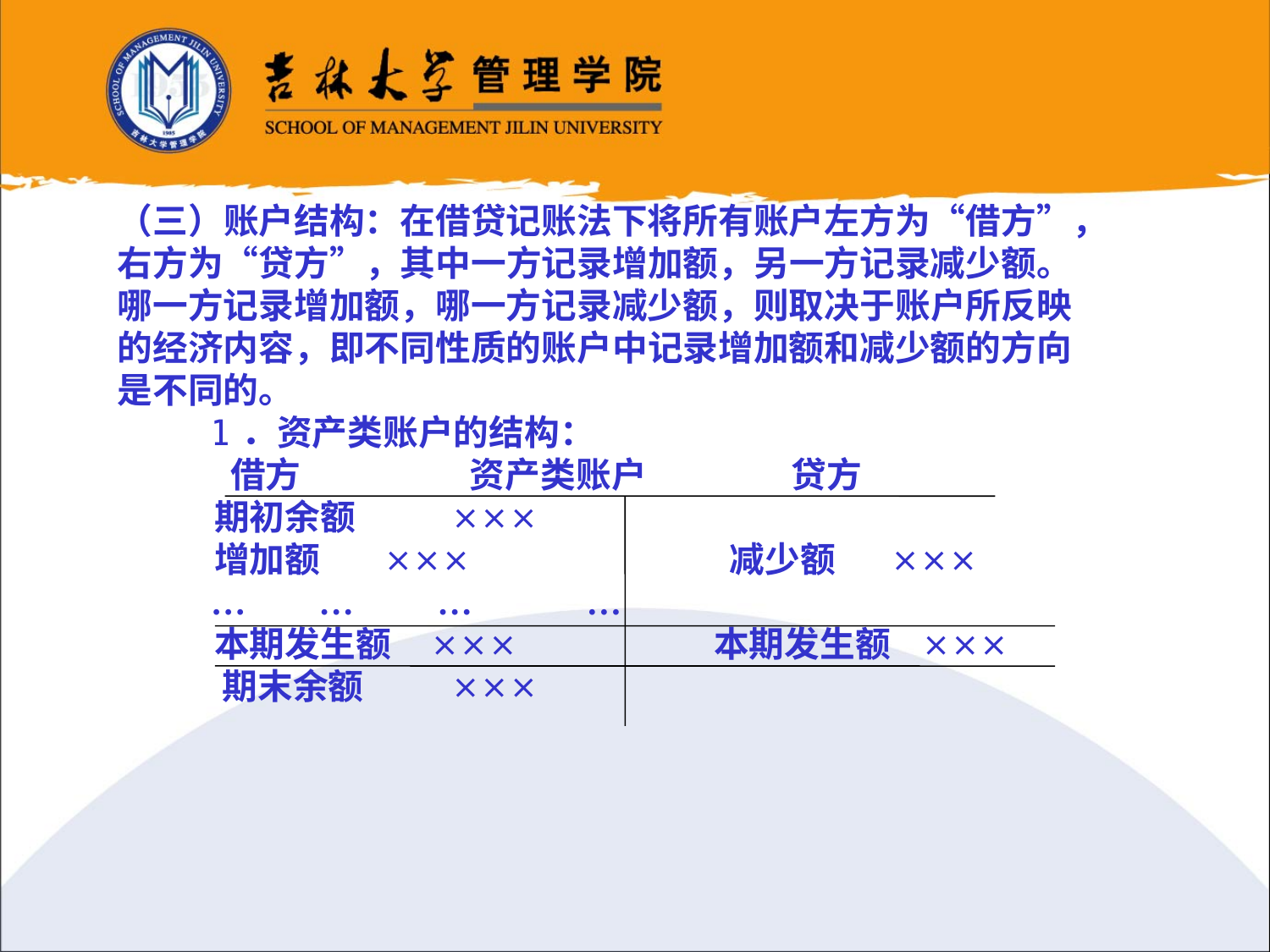

（三）账户结构：在借贷记账法下将所有账户左方为“借方”，右方为“贷方”，其中一方记录增加额，另一方记录减少额。哪一方记录增加额，哪一方记录减少额，则取决于账户所反映的经济内容，即不同性质的账户中记录增加额和减少额的方向是不同的。
         1．资产类账户的结构：
             借方                     资产类账户                  贷方
           期初余额           ×××
           增加额       ×××                        减少额      ×××
         …       …        …           …
           本期发生额    ×××                  本期发生额   ×××
            期末余额          ×××

53